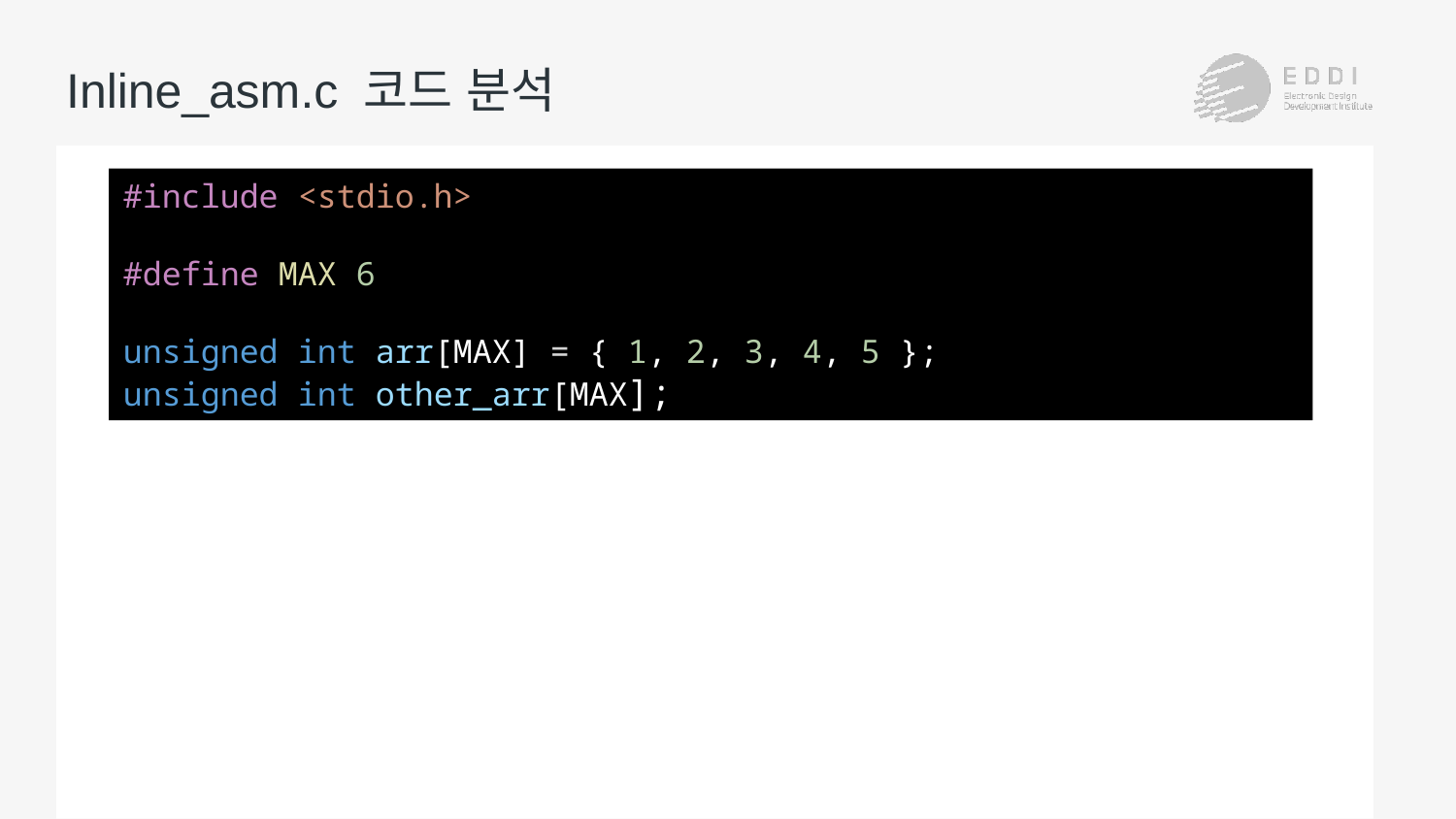

# Inline_asm.c 코드 분석
#include <stdio.h>
#define MAX 6
unsigned int arr[MAX] = { 1, 2, 3, 4, 5 };
unsigned int other_arr[MAX];